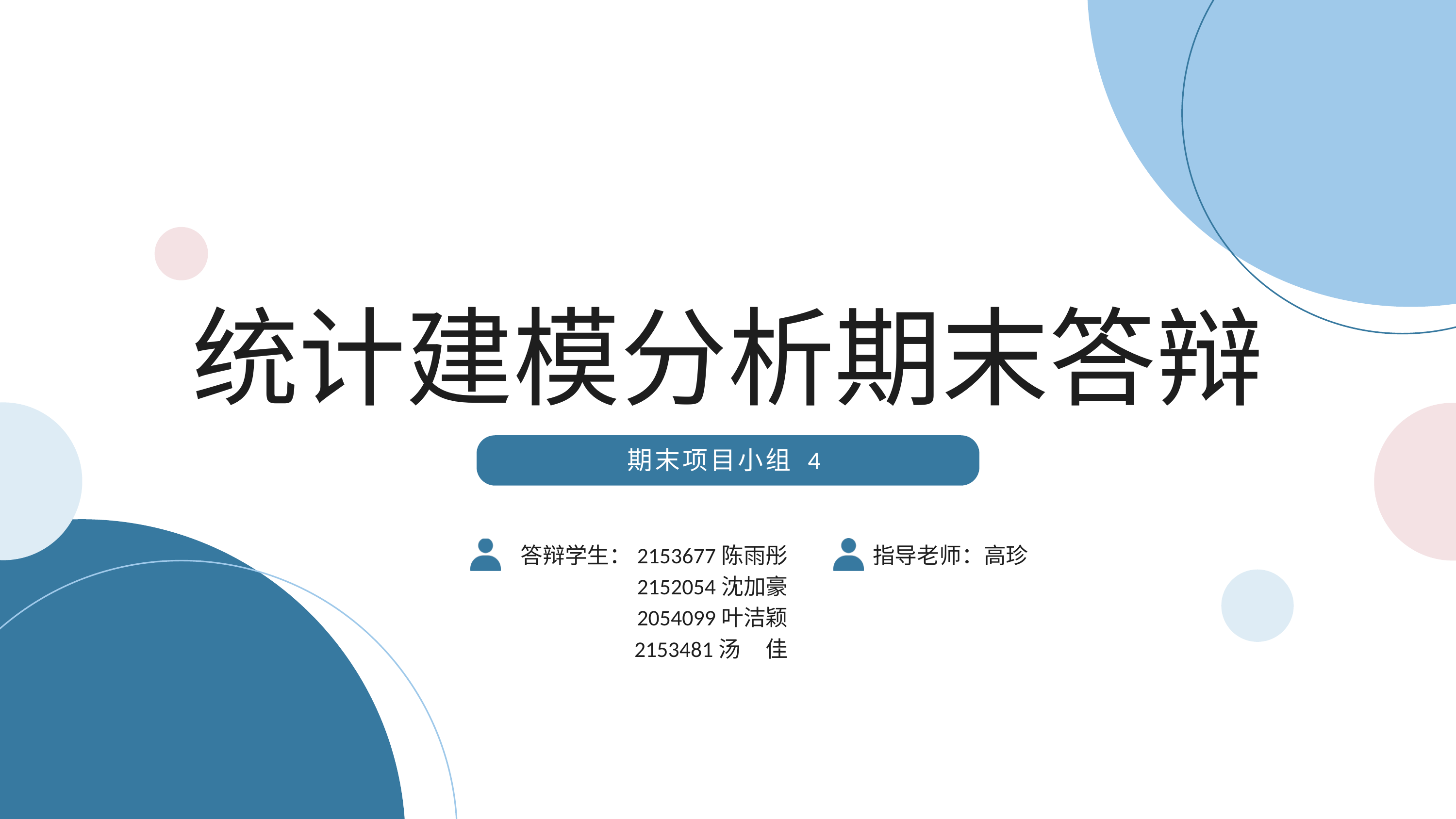

统计建模分析期末答辩

期末项目小组 4

指导老师：高珍
答辩学生：2153677陈雨彤
2152054沈加豪
2054099叶洁颖
2153481汤     佳